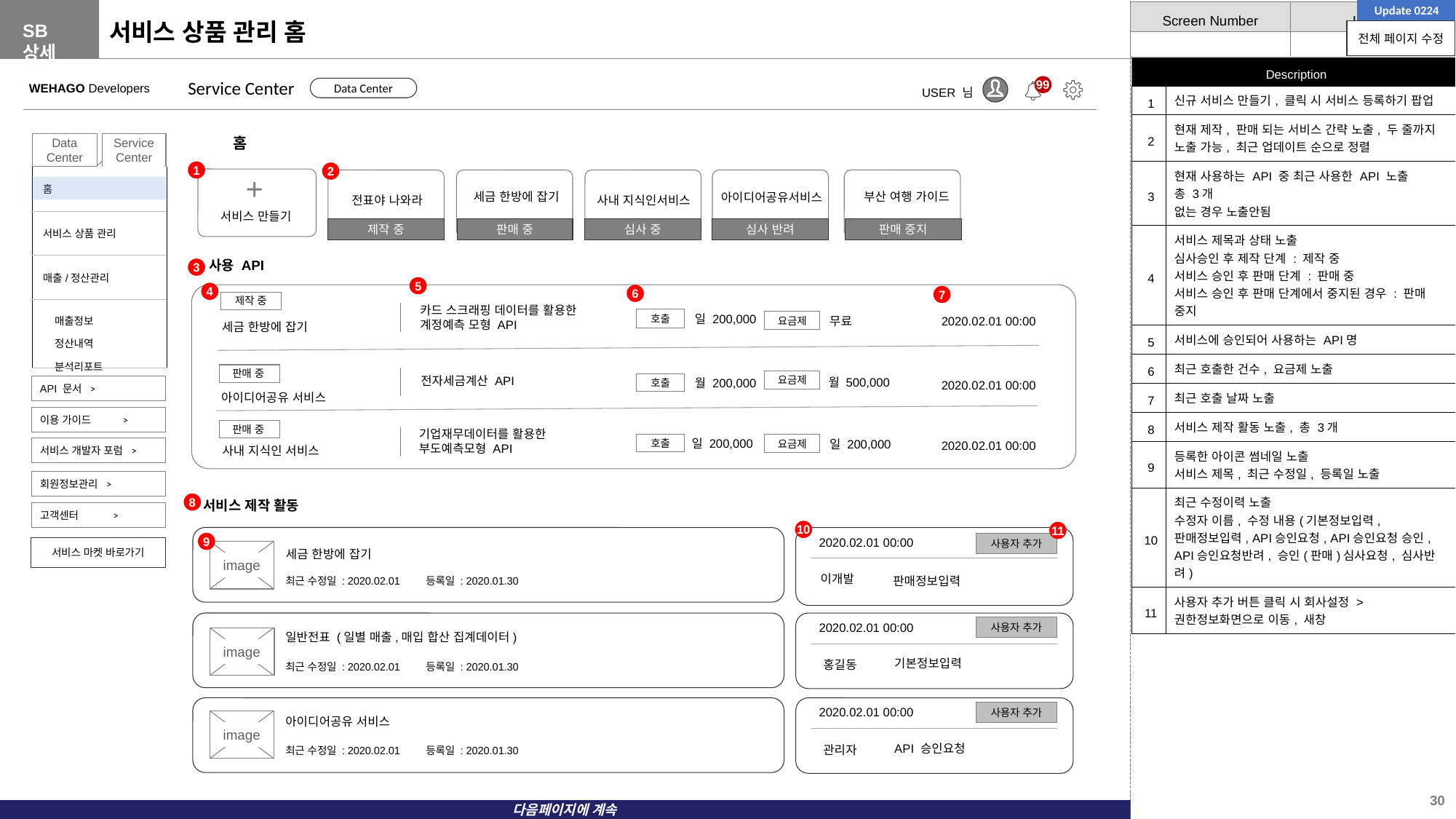

Update 0224
# 서비스 상품 관리 홈
전체 페이지 수정
| Description |  |
| --- | --- |
| 1 | 신규 서비스 만들기, 클릭 시 서비스 등록하기 팝업 |
| 2 | 현재 제작, 판매 되는 서비스 간략 노출, 두 줄까지 노출 가능, 최근 업데이트 순으로 정렬 |
| 3 | 현재 사용하는 API 중 최근 사용한 API 노출 총 3개 없는 경우 노출안됨 |
| 4 | 서비스 제목과 상태 노출 심사승인 후 제작 단계 : 제작 중 서비스 승인 후 판매 단계 : 판매 중 서비스 승인 후 판매 단계에서 중지된 경우 : 판매 중지 |
| 5 | 서비스에 승인되어 사용하는 API명 |
| 6 | 최근 호출한 건수, 요금제 노출 |
| 7 | 최근 호출 날짜 노출 |
| 8 | 서비스 제작 활동 노출, 총 3개 |
| 9 | 등록한 아이콘 썸네일 노출 서비스 제목, 최근 수정일, 등록일 노출 |
| 10 | 최근 수정이력 노출 수정자 이름, 수정 내용(기본정보입력, 판매정보입력, API승인요청, API승인요청 승인, API승인요청반려, 승인(판매)심사요청, 심사반려) |
| 11 | 사용자 추가 버튼 클릭 시 회사설정 > 권한정보화면으로 이동, 새창 |
Service Center
WEHAGO Developers
99

Data Center
USER 님

홈
Service Center
Data Center
1
2
+
| 홈 |
| --- |
| 서비스 상품 관리 |
| 매출/정산관리 |
| 매출정보 정산내역 분석리포트 |

세금 한방에 잡기
부산 여행 가이드
아이디어공유서비스
전표야 나와라
사내 지식인서비스
서비스 만들기
제작 중
판매 중
심사 중
심사 반려
판매 중지
사용 API
3
5
4

6
7
제작 중
카드 스크래핑 데이터를 활용한 계정예측 모형 API
일 200,000
2020.02.01 00:00
무료
호출
요금제
세금 한방에 잡기
판매 중
전자세금계산 API
월 500,000
월 200,000
요금제
2020.02.01 00:00
호출
API 문서  >
아이디어공유 서비스
이용 가이드          >
판매 중
기업재무데이터를 활용한 부도예측모형 API
일 200,000
일 200,000
2020.02.01 00:00
호출
요금제
사내 지식인 서비스
서비스 개발자 포럼  >
회원정보관리  >
서비스 제작 활동
8
고객센터           >
10
11

2020.02.01 00:00
9
사용자 추가
서비스 마켓 바로가기
세금 한방에 잡기

image
이개발
판매정보입력
최근 수정일 : 2020.02.01        등록일 : 2020.01.30

2020.02.01 00:00
사용자 추가
일반전표 (일별 매출,매입 합산 집계데이터)

image

image
기본정보입력
홍길동
최근 수정일 : 2020.02.01        등록일 : 2020.01.30

2020.02.01 00:00
사용자 추가
아이디어공유 서비스

image
API 승인요청
관리자
최근 수정일 : 2020.02.01        등록일 : 2020.01.30
다음페이지에 계속